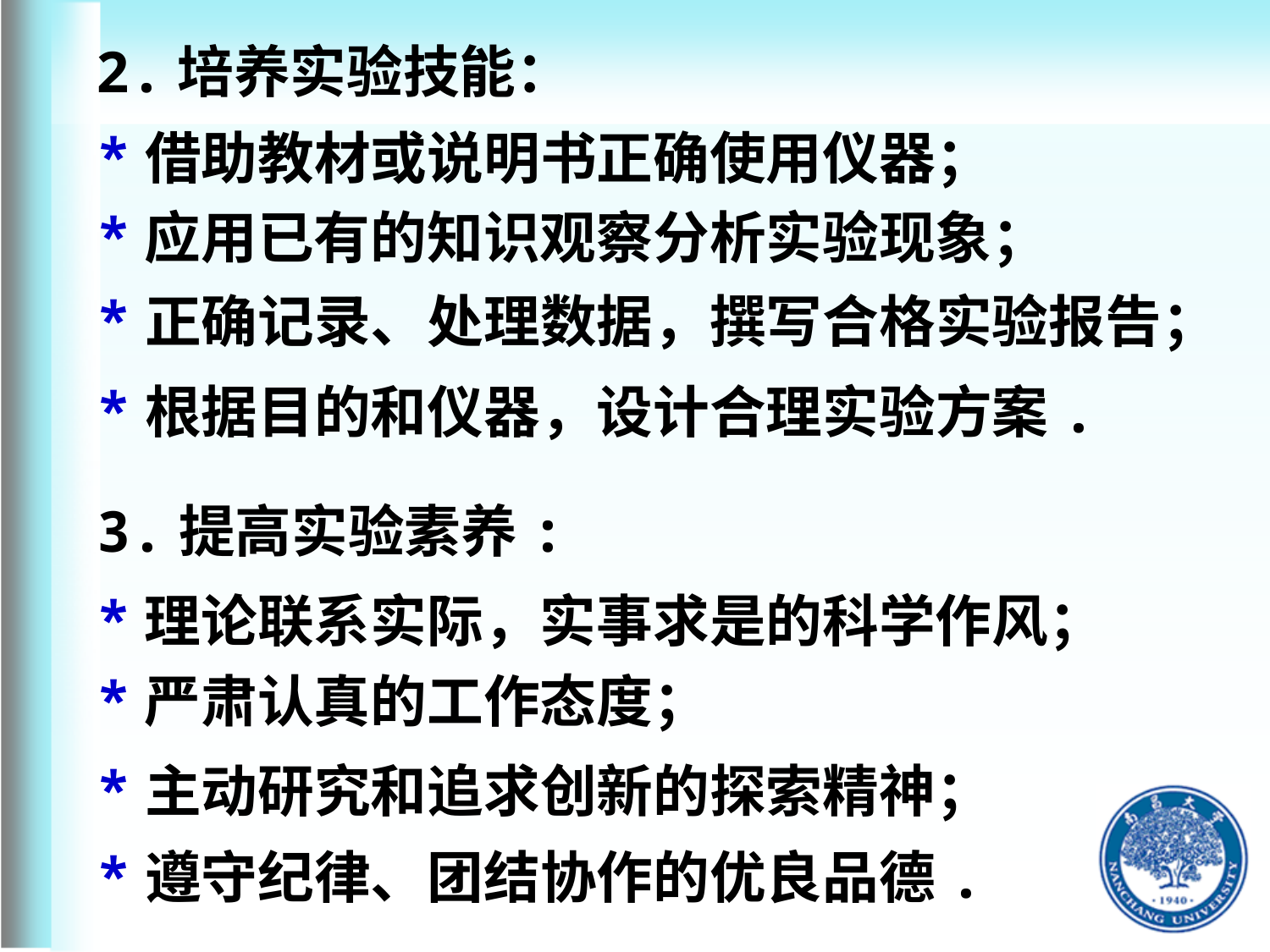

2.培养实验技能：
*借助教材或说明书正确使用仪器；
*应用已有的知识观察分析实验现象；
*正确记录、处理数据，撰写合格实验报告；
*根据目的和仪器，设计合理实验方案.
3.提高实验素养:
*理论联系实际，实事求是的科学作风；
*严肃认真的工作态度；
*主动研究和追求创新的探索精神；
*遵守纪律、团结协作的优良品德.